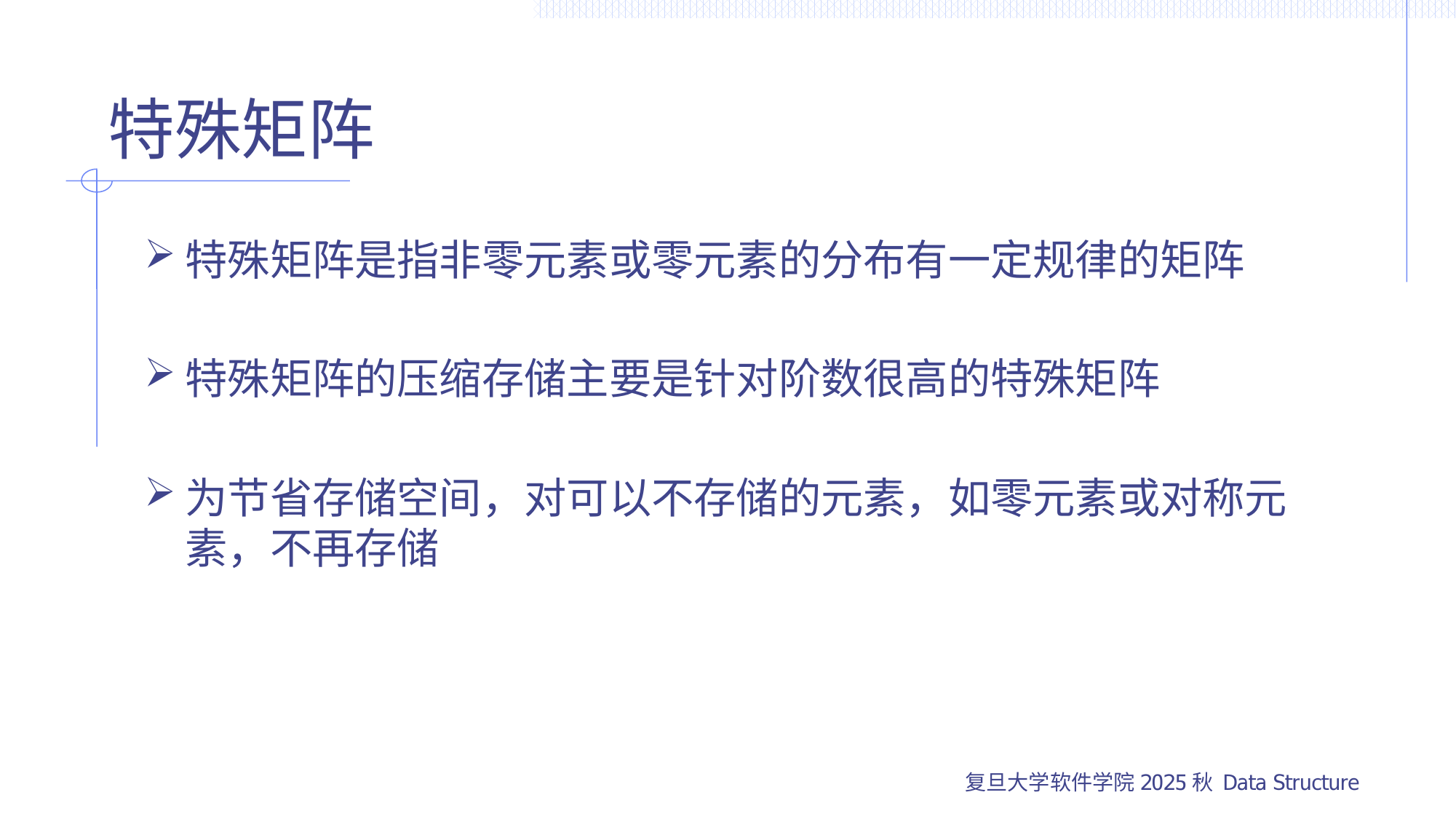

# 特殊矩阵
特殊矩阵是指非零元素或零元素的分布有一定规律的矩阵

特殊矩阵的压缩存储主要是针对阶数很高的特殊矩阵

为节省存储空间，对可以不存储的元素，如零元素或对称元素，不再存储